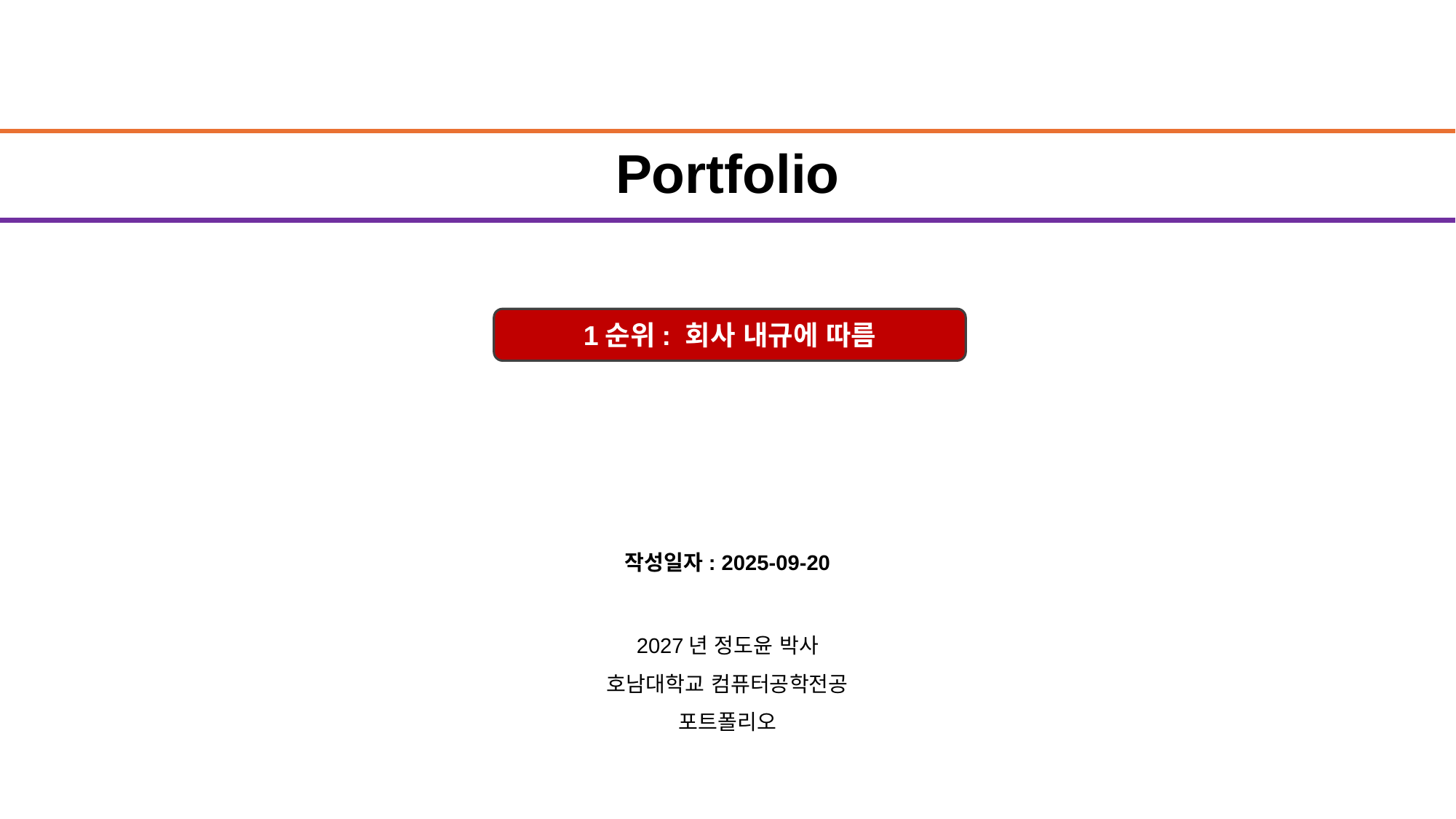

# Portfolio
1순위: 회사 내규에 따름
작성일자: 2025-09-20
2027년 정도윤 박사
호남대학교 컴퓨터공학전공
포트폴리오